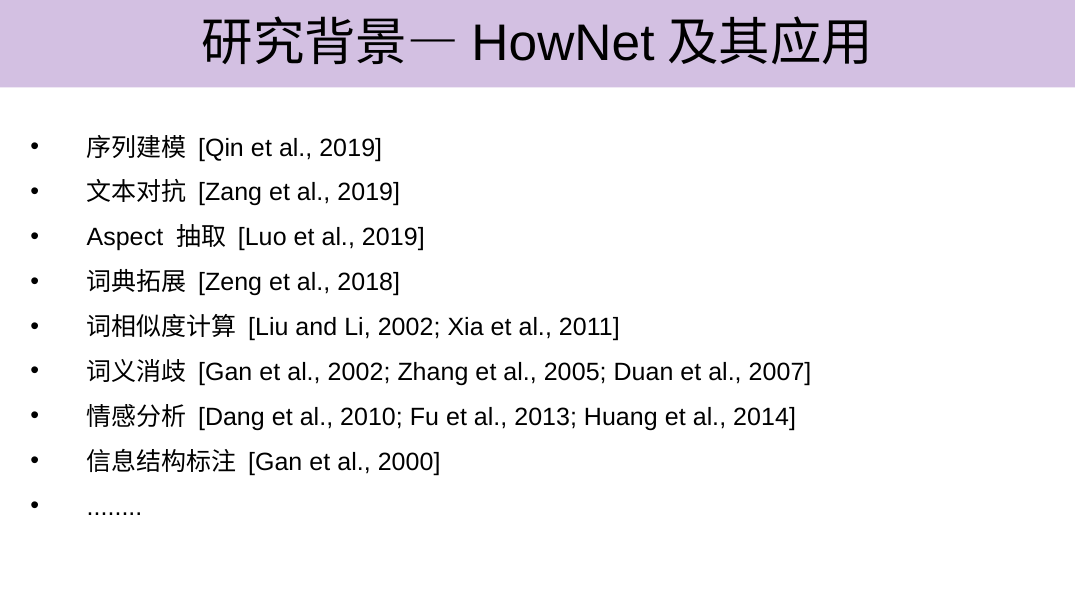

研究背景—HowNet及其应用
序列建模 [Qin et al., 2019]
文本对抗 [Zang et al., 2019]
Aspect 抽取 [Luo et al., 2019]
词典拓展 [Zeng et al., 2018]
词相似度计算 [Liu and Li, 2002; Xia et al., 2011]
词义消歧 [Gan et al., 2002; Zhang et al., 2005; Duan et al., 2007]
情感分析 [Dang et al., 2010; Fu et al., 2013; Huang et al., 2014]
信息结构标注 [Gan et al., 2000]
........